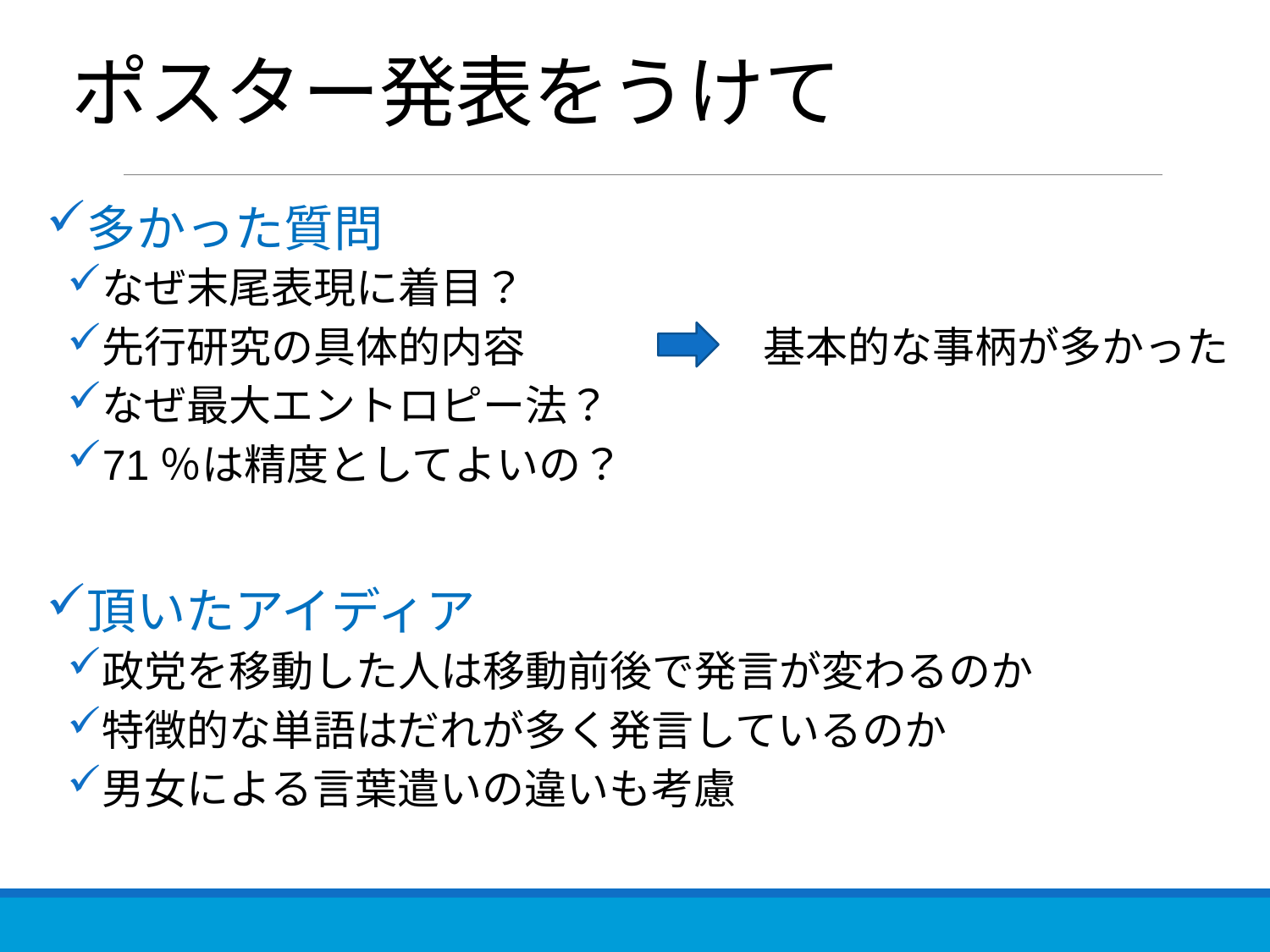

# ポスター発表をうけて
多かった質問
なぜ末尾表現に着目？
先行研究の具体的内容		　基本的な事柄が多かった
なぜ最大エントロピー法？
71％は精度としてよいの？

頂いたアイディア
政党を移動した人は移動前後で発言が変わるのか
特徴的な単語はだれが多く発言しているのか
男女による言葉遣いの違いも考慮